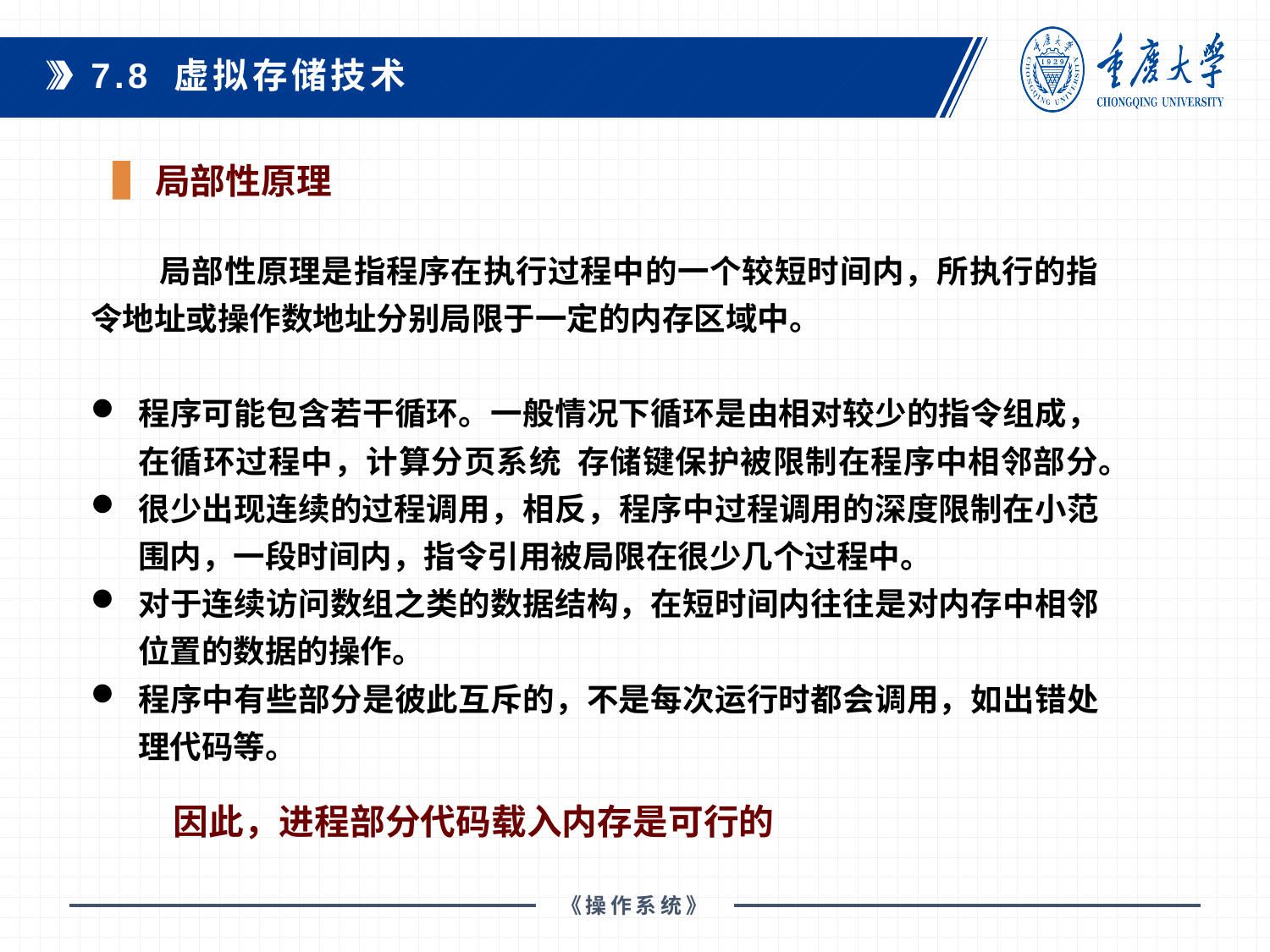

7.8 虚拟存储技术

局部性原理

   局部性原理是指程序在执行过程中的一个较短时间内，所执行的指令地址或操作数地址分别局限于一定的内存区域中。

程序可能包含若干循环。一般情况下循环是由相对较少的指令组成，在循环过程中，计算分页系统  存储键保护被限制在程序中相邻部分。
很少出现连续的过程调用，相反，程序中过程调用的深度限制在小范围内，一段时间内，指令引用被局限在很少几个过程中。
对于连续访问数组之类的数据结构，在短时间内往往是对内存中相邻位置的数据的操作。
程序中有些部分是彼此互斥的，不是每次运行时都会调用，如出错处理代码等。
因此，进程部分代码载入内存是可行的